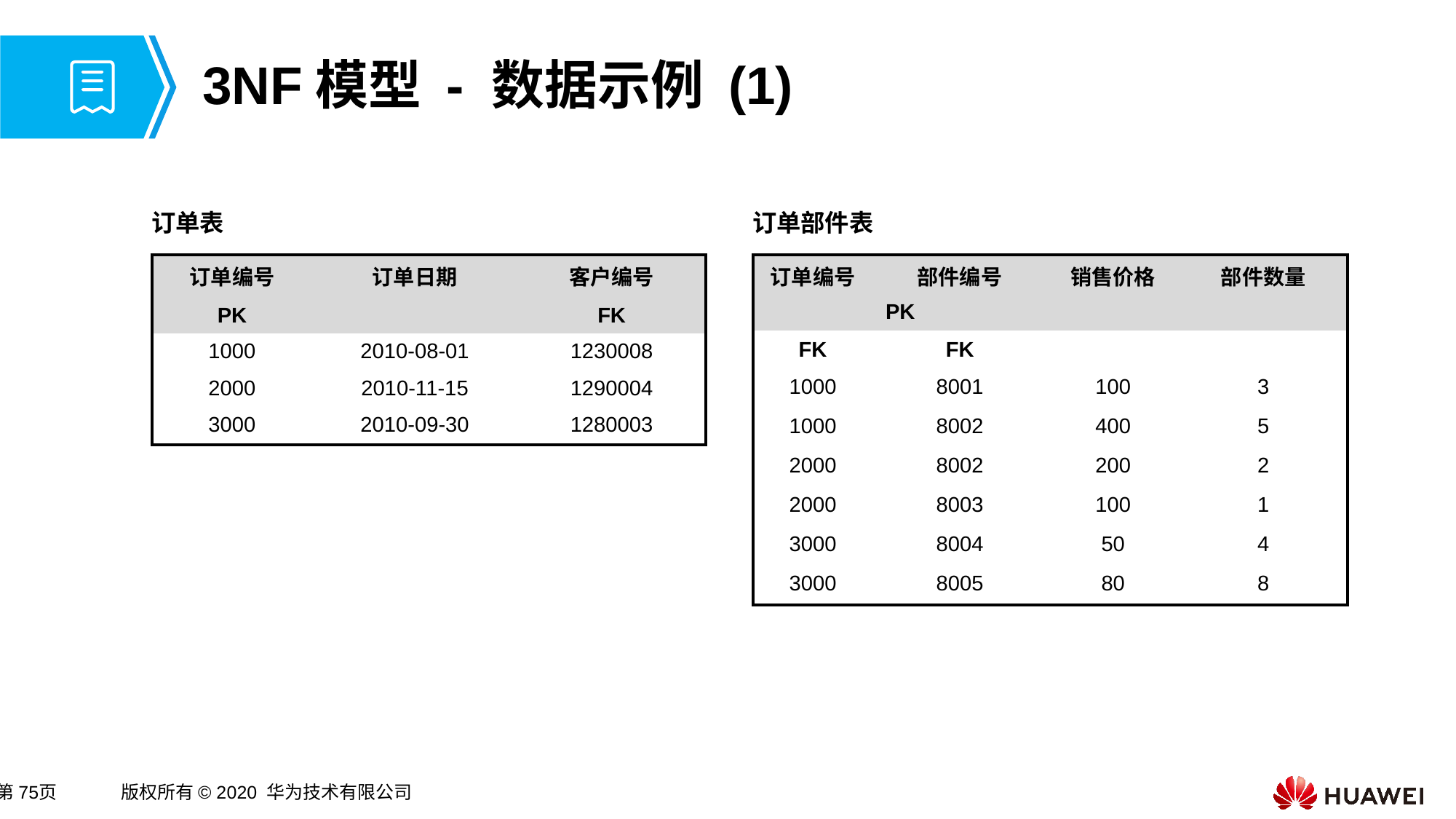

# 3NF模型 - 数据示例 (1)
订单表
订单部件表
| 订单编号 | 订单日期 | 客户编号 |
| --- | --- | --- |
| PK |  | FK |
| 1000 | 2010-08-01 | 1230008 |
| 2000 | 2010-11-15 | 1290004 |
| 3000 | 2010-09-30 | 1280003 |
| 订单编号 | 部件编号 | 销售价格 | 部件数量 |
| --- | --- | --- | --- |
| PK |  |  |  |
| FK | FK |  |  |
| 1000 | 8001 | 100 | 3 |
| 1000 | 8002 | 400 | 5 |
| 2000 | 8002 | 200 | 2 |
| 2000 | 8003 | 100 | 1 |
| 3000 | 8004 | 50 | 4 |
| 3000 | 8005 | 80 | 8 |
空格
空格